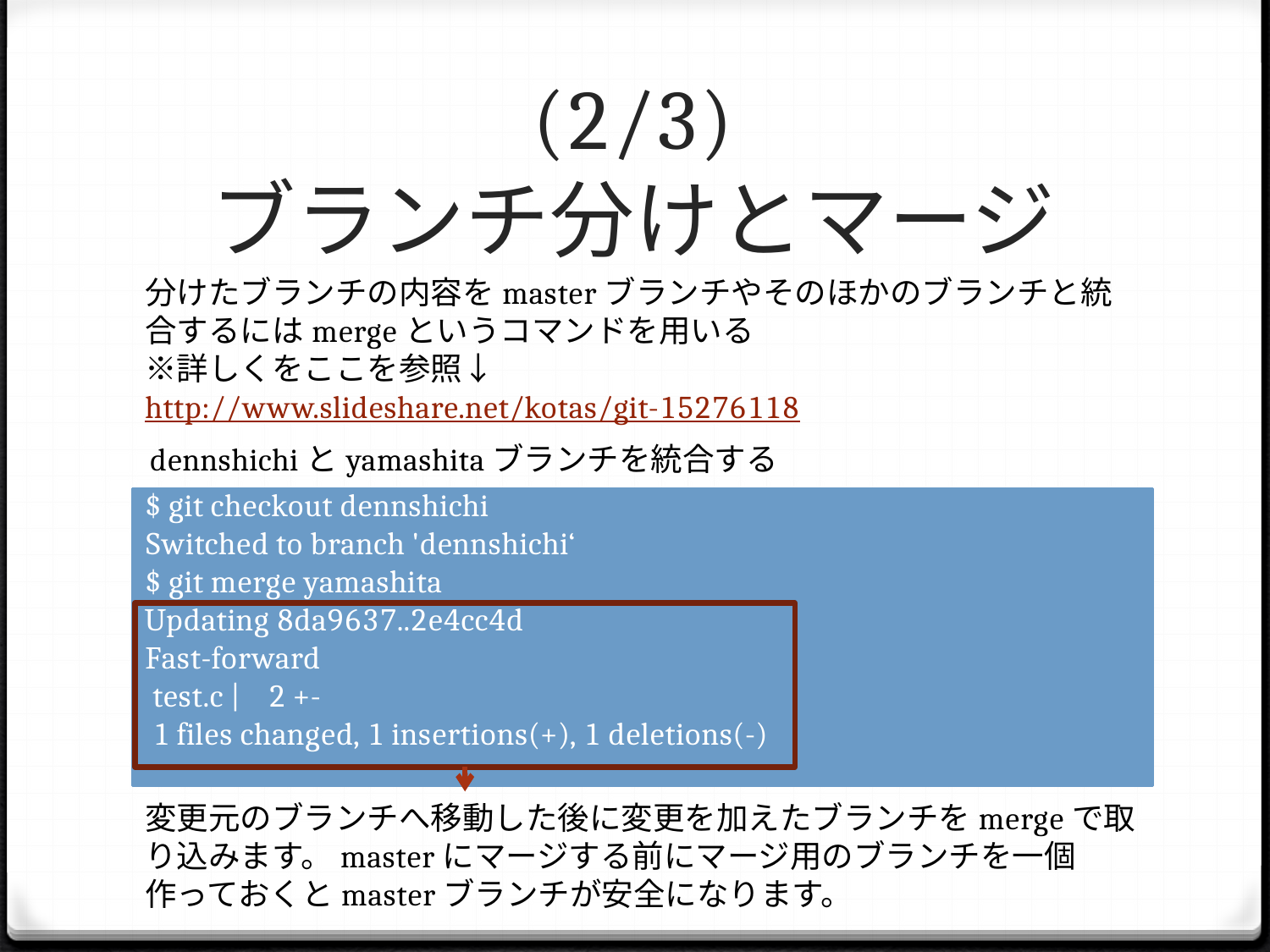

# (2/3) ブランチ分けとマージ
分けたブランチの内容をmasterブランチやそのほかのブランチと統合するにはmergeというコマンドを用いる
※詳しくをここを参照↓
http://www.slideshare.net/kotas/git-15276118
dennshichiとyamashitaブランチを統合する
$ git checkout dennshichi
Switched to branch 'dennshichi‘
$ git merge yamashita
Updating 8da9637..2e4cc4d
Fast-forward
 test.c |    2 +-
 1 files changed, 1 insertions(+), 1 deletions(-)

変更元のブランチへ移動した後に変更を加えたブランチをmergeで取り込みます。masterにマージする前にマージ用のブランチを一個作っておくとmasterブランチが安全になります。